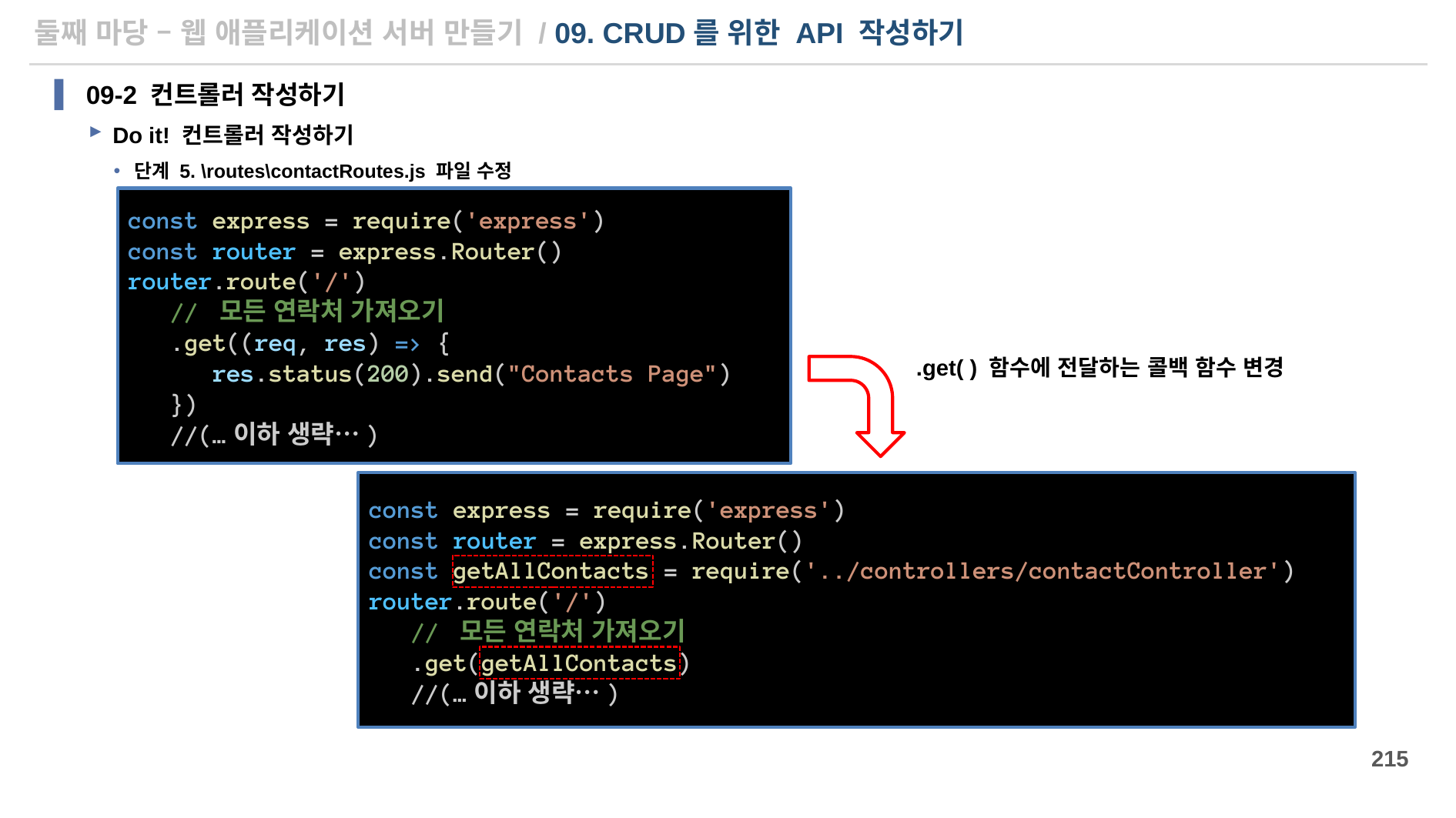

# 둘째 마당 – 웹 애플리케이션 서버 만들기 / 09. CRUD를 위한 API 작성하기
09-2 컨트롤러 작성하기
Do it! 컨트롤러 작성하기
단계 5. \routes\contactRoutes.js 파일 수정

const express = require('express')
const router = express.Router()
router.route('/')
   // 모든 연락처 가져오기
   .get((req, res) => {
      res.status(200).send("Contacts Page")
   })
   //(…이하 생략…)
.get( ) 함수에 전달하는 콜백 함수 변경

const express = require('express')
const router = express.Router()
const getAllContacts = require('../controllers/contactController')
router.route('/')
   // 모든 연락처 가져오기
   .get(getAllContacts)
   //(…이하 생략…)

215